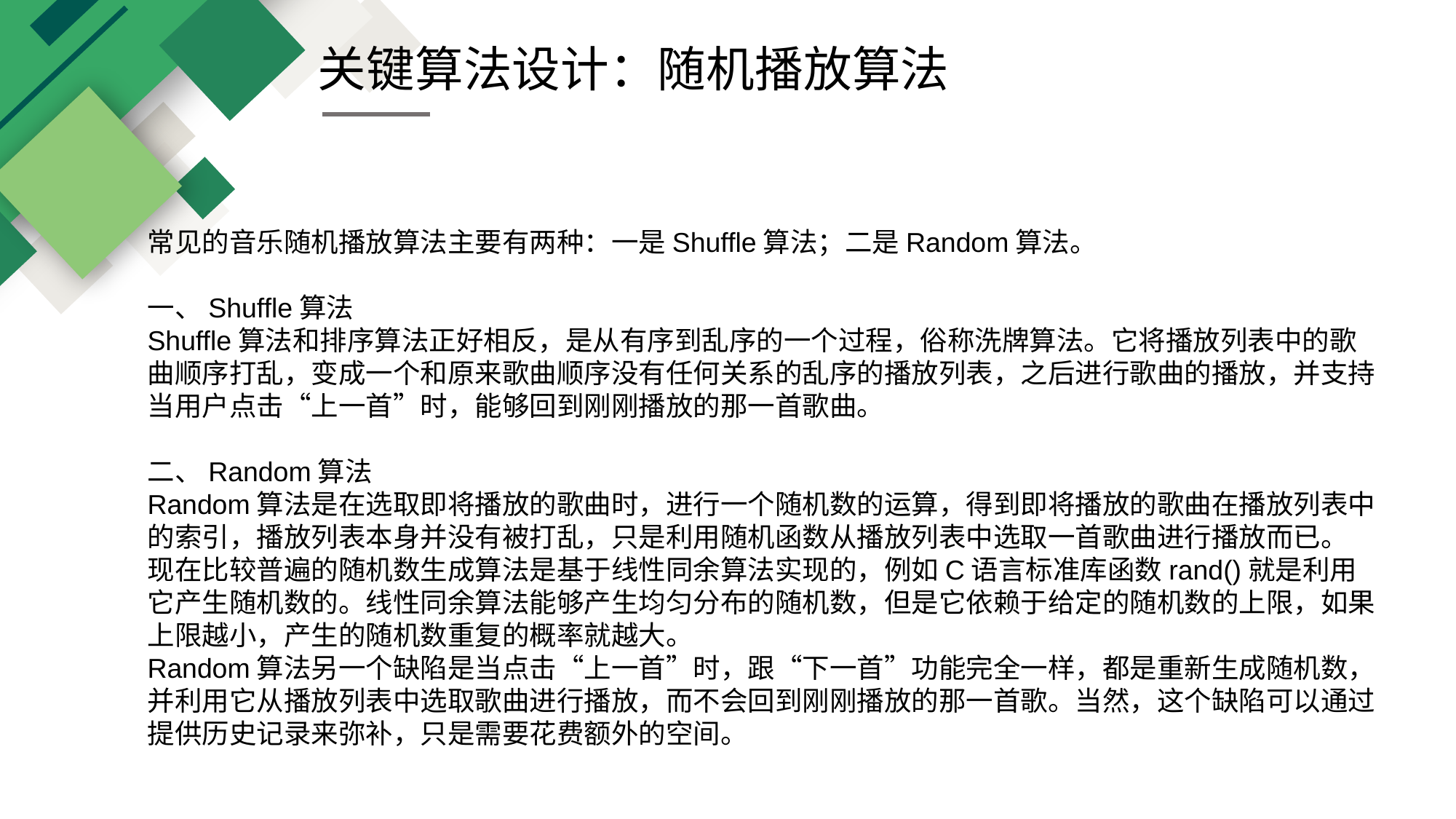

关键算法设计：随机播放算法
常见的音乐随机播放算法主要有两种：一是Shuffle算法；二是Random算法。 一、Shuffle算法Shuffle算法和排序算法正好相反，是从有序到乱序的一个过程，俗称洗牌算法。它将播放列表中的歌曲顺序打乱，变成一个和原来歌曲顺序没有任何关系的乱序的播放列表，之后进行歌曲的播放，并支持当用户点击“上一首”时，能够回到刚刚播放的那一首歌曲。 二、Random算法Random算法是在选取即将播放的歌曲时，进行一个随机数的运算，得到即将播放的歌曲在播放列表中的索引，播放列表本身并没有被打乱，只是利用随机函数从播放列表中选取一首歌曲进行播放而已。现在比较普遍的随机数生成算法是基于线性同余算法实现的，例如C语言标准库函数rand()就是利用它产生随机数的。线性同余算法能够产生均匀分布的随机数，但是它依赖于给定的随机数的上限，如果上限越小，产生的随机数重复的概率就越大。Random算法另一个缺陷是当点击“上一首”时，跟“下一首”功能完全一样，都是重新生成随机数，并利用它从播放列表中选取歌曲进行播放，而不会回到刚刚播放的那一首歌。当然，这个缺陷可以通过提供历史记录来弥补，只是需要花费额外的空间。